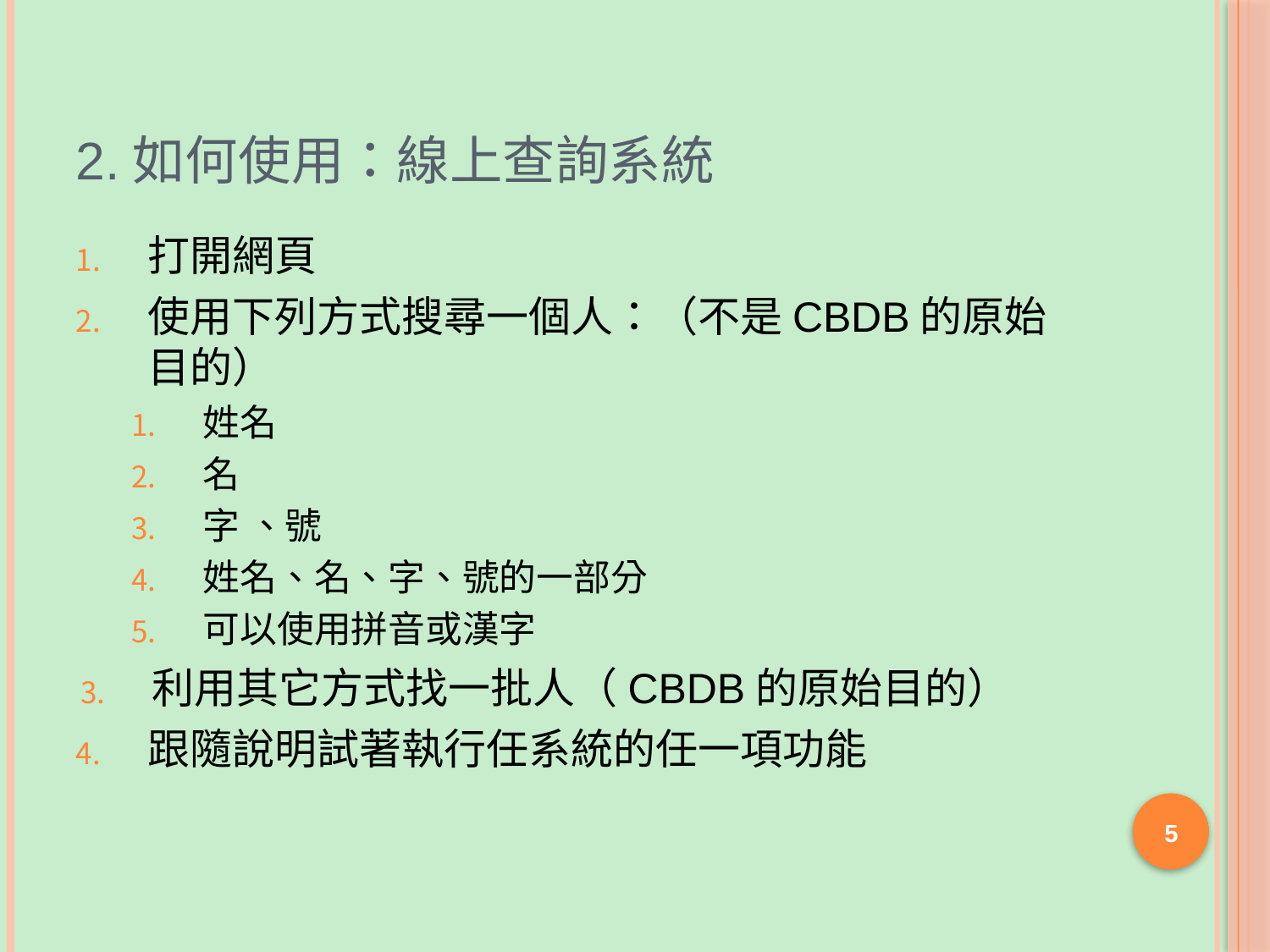

# 2.如何使用：線上查詢系統
打開網頁
使用下列方式搜尋一個人：（不是CBDB的原始目的）
姓名
名
字 、號
姓名、名、字、號的一部分
可以使用拼音或漢字
利用其它方式找一批人（CBDB的原始目的）
跟隨說明試著執行任系統的任一項功能

5